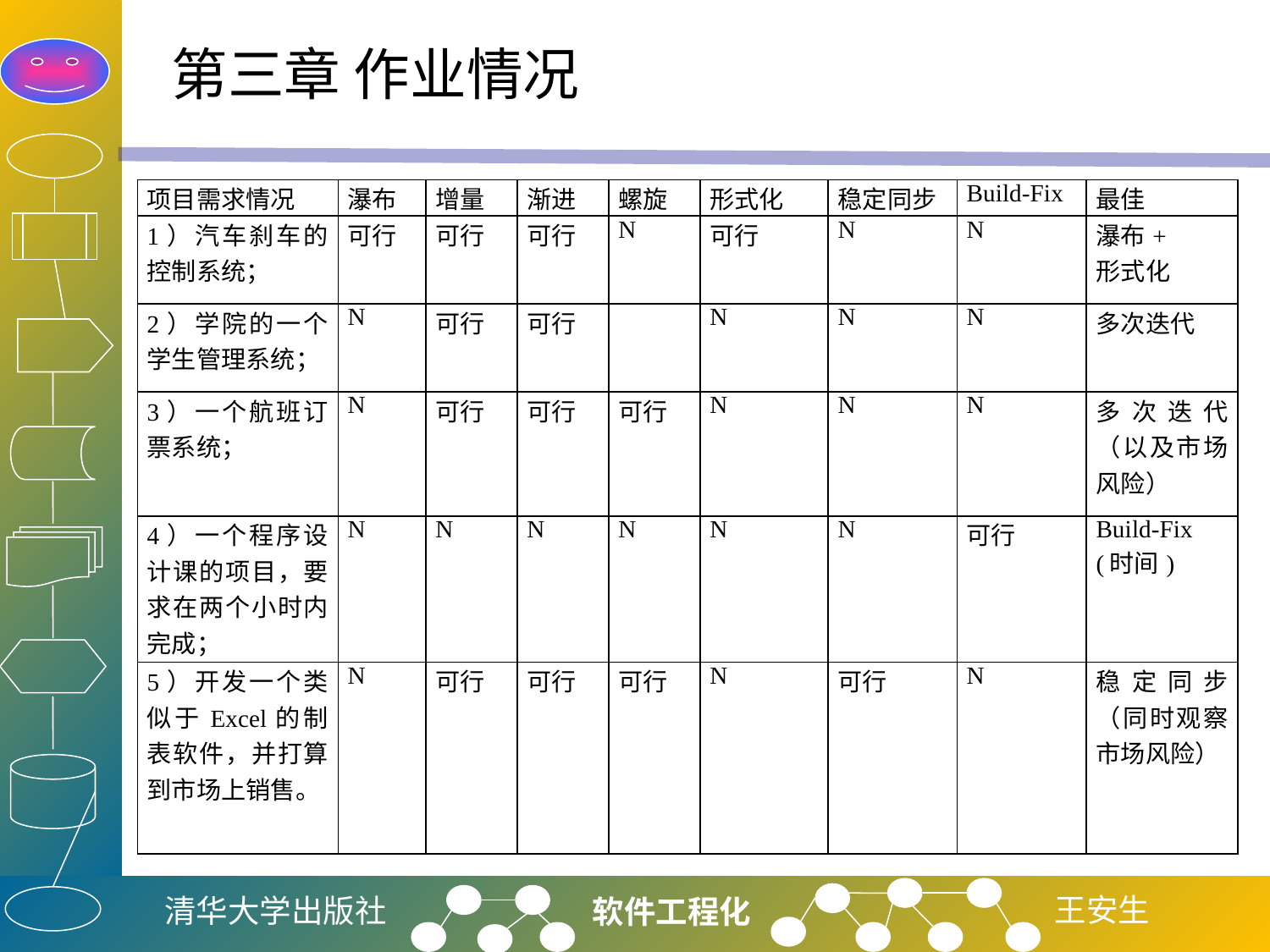

# 第三章 作业情况

| 项目需求情况 | 瀑布 | 增量 | 渐进 | 螺旋 | 形式化 | 稳定同步 | Build-Fix | 最佳 |
| --- | --- | --- | --- | --- | --- | --- | --- | --- |
| 1）汽车刹车的控制系统； | 可行 | 可行 | 可行 | N | 可行 | N | N | 瀑布+ 形式化 |
| 2）学院的一个学生管理系统； | N | 可行 | 可行 |  | N | N | N | 多次迭代 |
| 3）一个航班订票系统； | N | 可行 | 可行 | 可行 | N | N | N | 多次迭代（以及市场风险） |
| 4）一个程序设计课的项目，要求在两个小时内完成； | N | N | N | N | N | N | 可行 | Build-Fix (时间) |
| 5）开发一个类似于Excel的制表软件，并打算到市场上销售。 | N | 可行 | 可行 | 可行 | N | 可行 | N | 稳定同步（同时观察市场风险） |